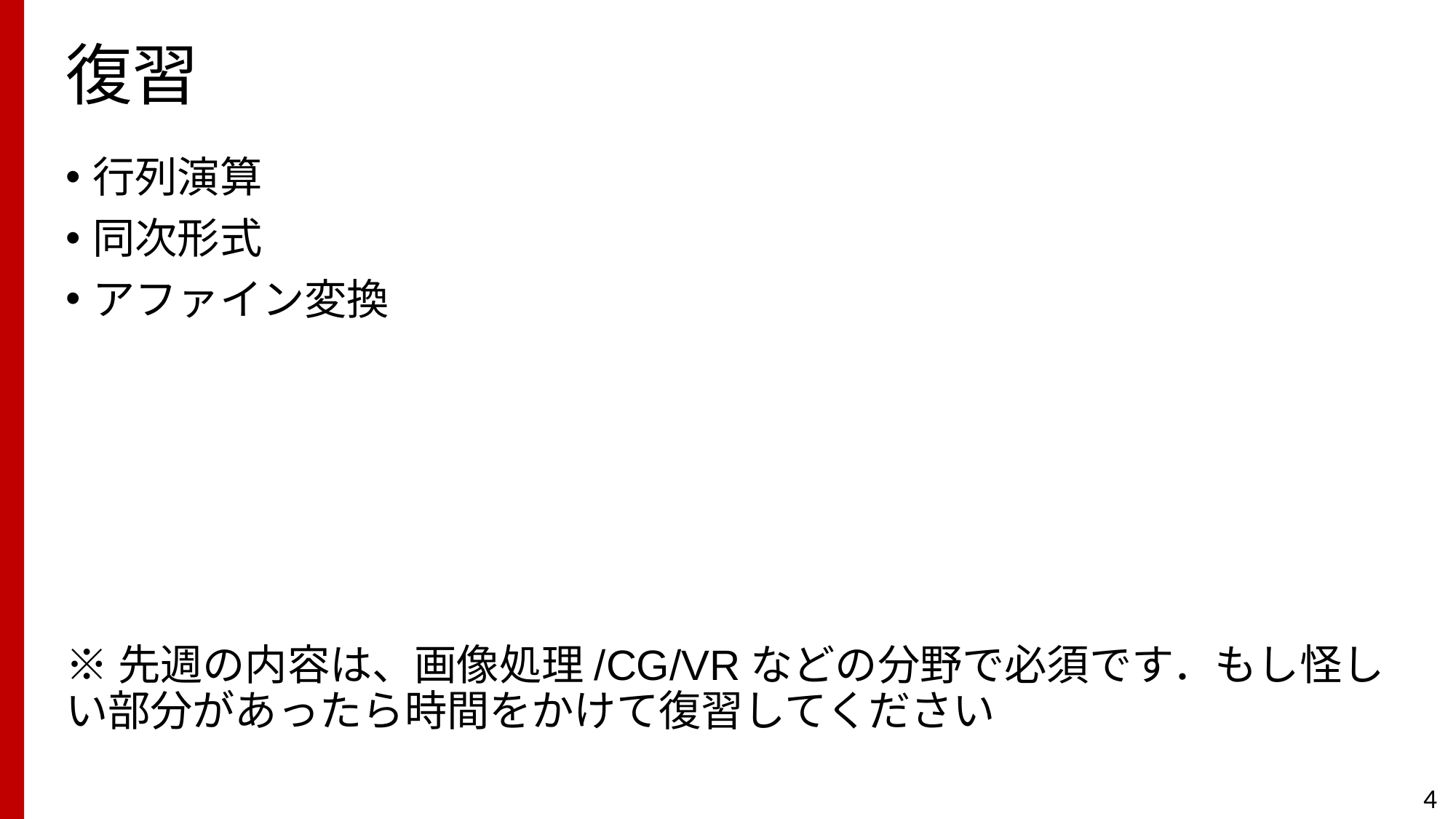

# 復習
行列演算
同次形式
アファイン変換

※先週の内容は、画像処理/CG/VRなどの分野で必須です．もし怪しい部分があったら時間をかけて復習してください

4